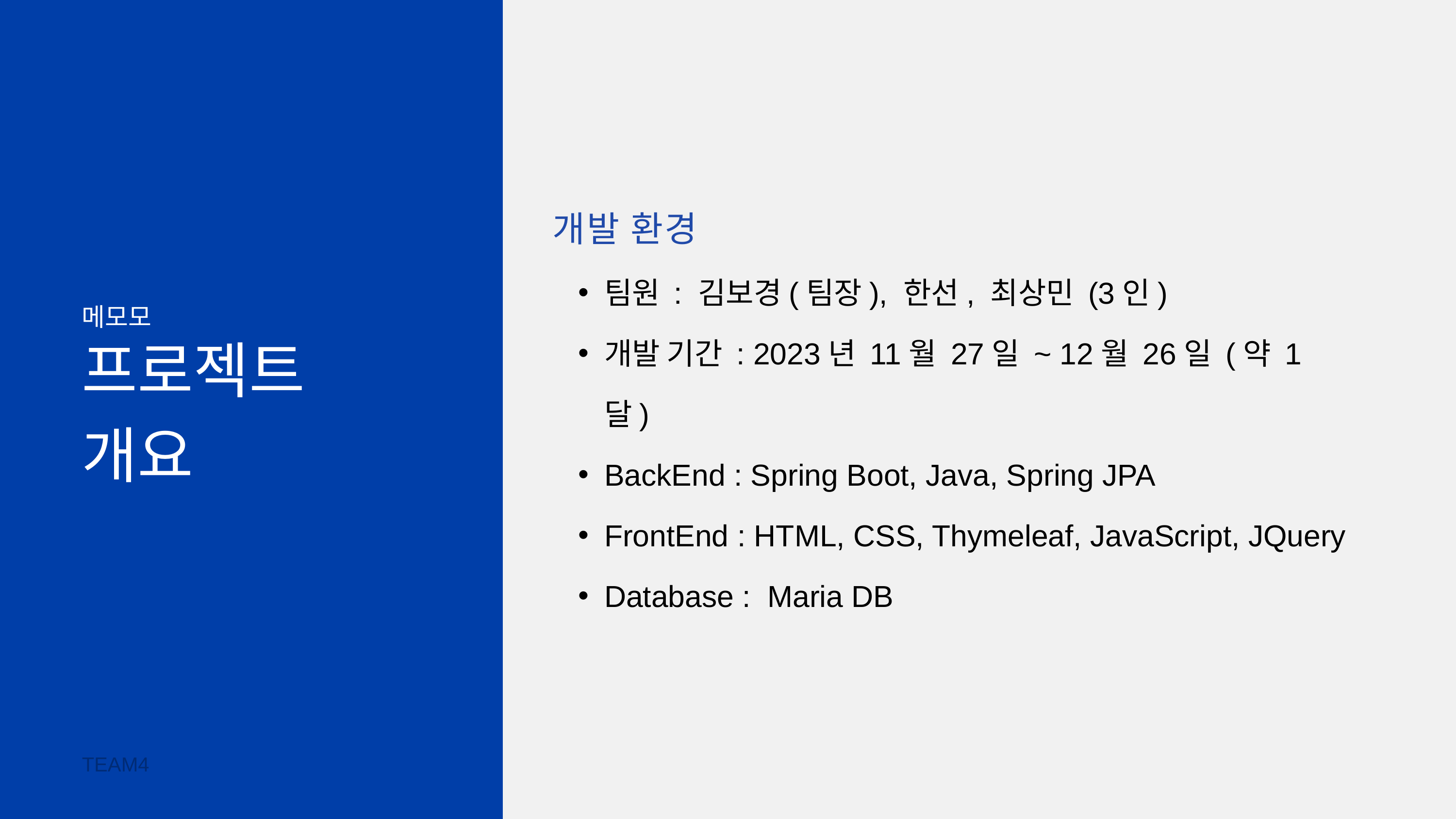

개발 환경
팀원 : 김보경(팀장), 한선, 최상민 (3인)
개발 기간 : 2023년 11월 27일 ~ 12월 26일 (약 1달)
BackEnd : Spring Boot, Java, Spring JPA
FrontEnd : HTML, CSS, Thymeleaf, JavaScript, JQuery
Database :  Maria DB
메모모
프로젝트
개요
TEAM4